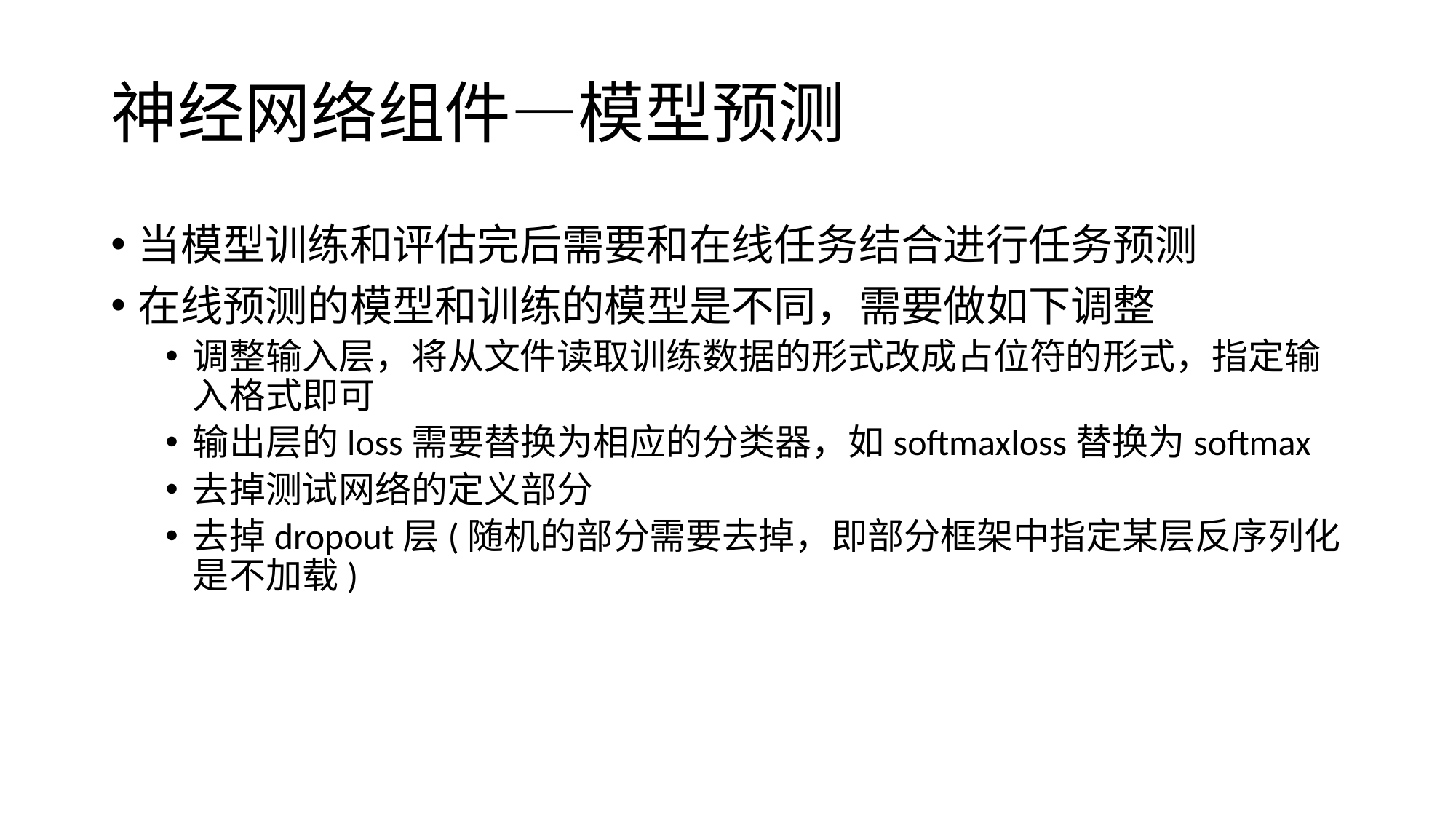

# 神经网络组件—模型预测
当模型训练和评估完后需要和在线任务结合进行任务预测
在线预测的模型和训练的模型是不同，需要做如下调整
调整输入层，将从文件读取训练数据的形式改成占位符的形式，指定输入格式即可
输出层的loss需要替换为相应的分类器，如softmaxloss替换为softmax
去掉测试网络的定义部分
去掉dropout层(随机的部分需要去掉，即部分框架中指定某层反序列化是不加载)